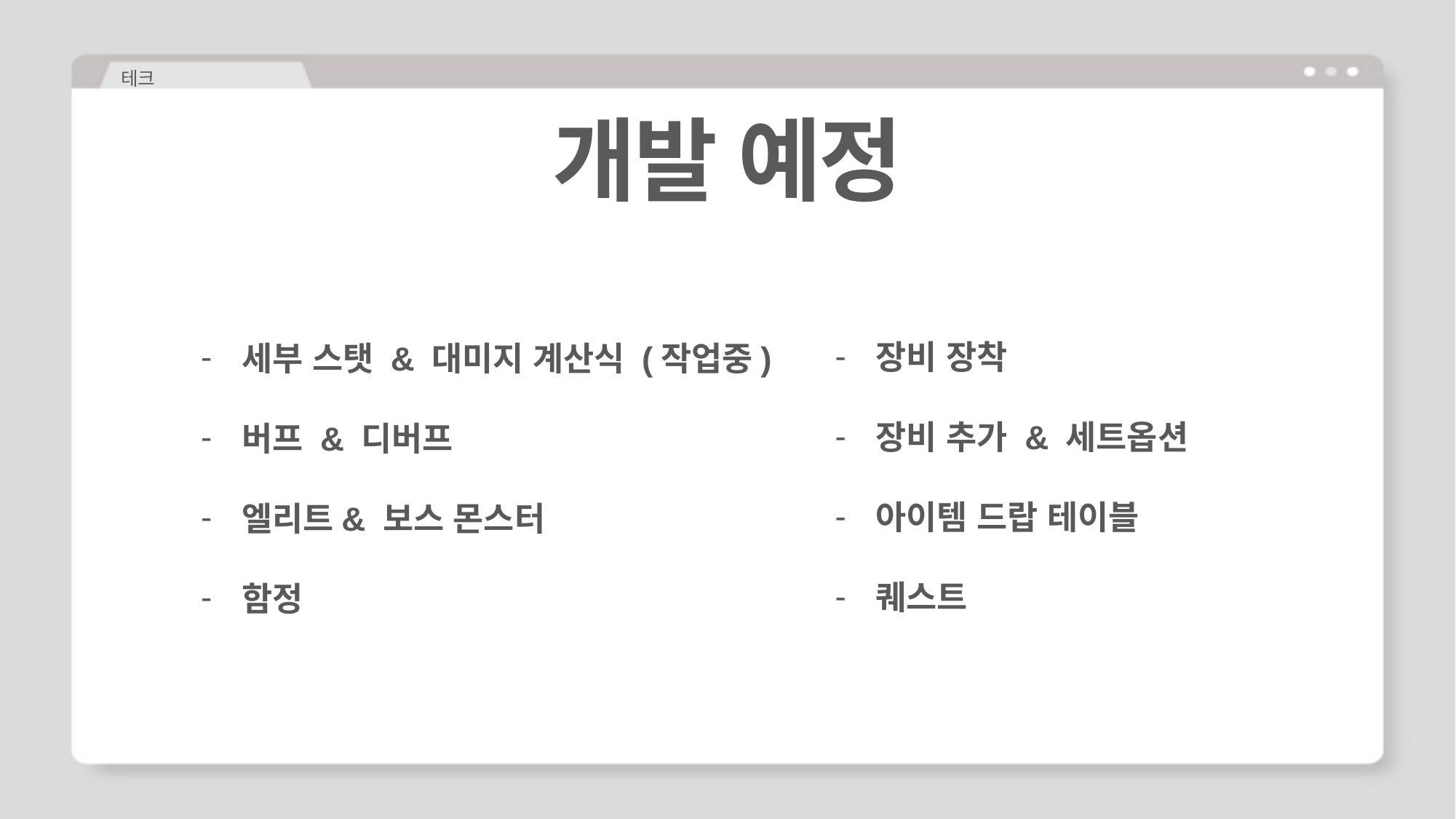

테크
개발 예정
장비 장착
장비 추가 & 세트옵션
아이템 드랍 테이블
퀘스트
세부 스탯 & 대미지 계산식 (작업중)
버프 & 디버프
엘리트& 보스 몬스터
함정